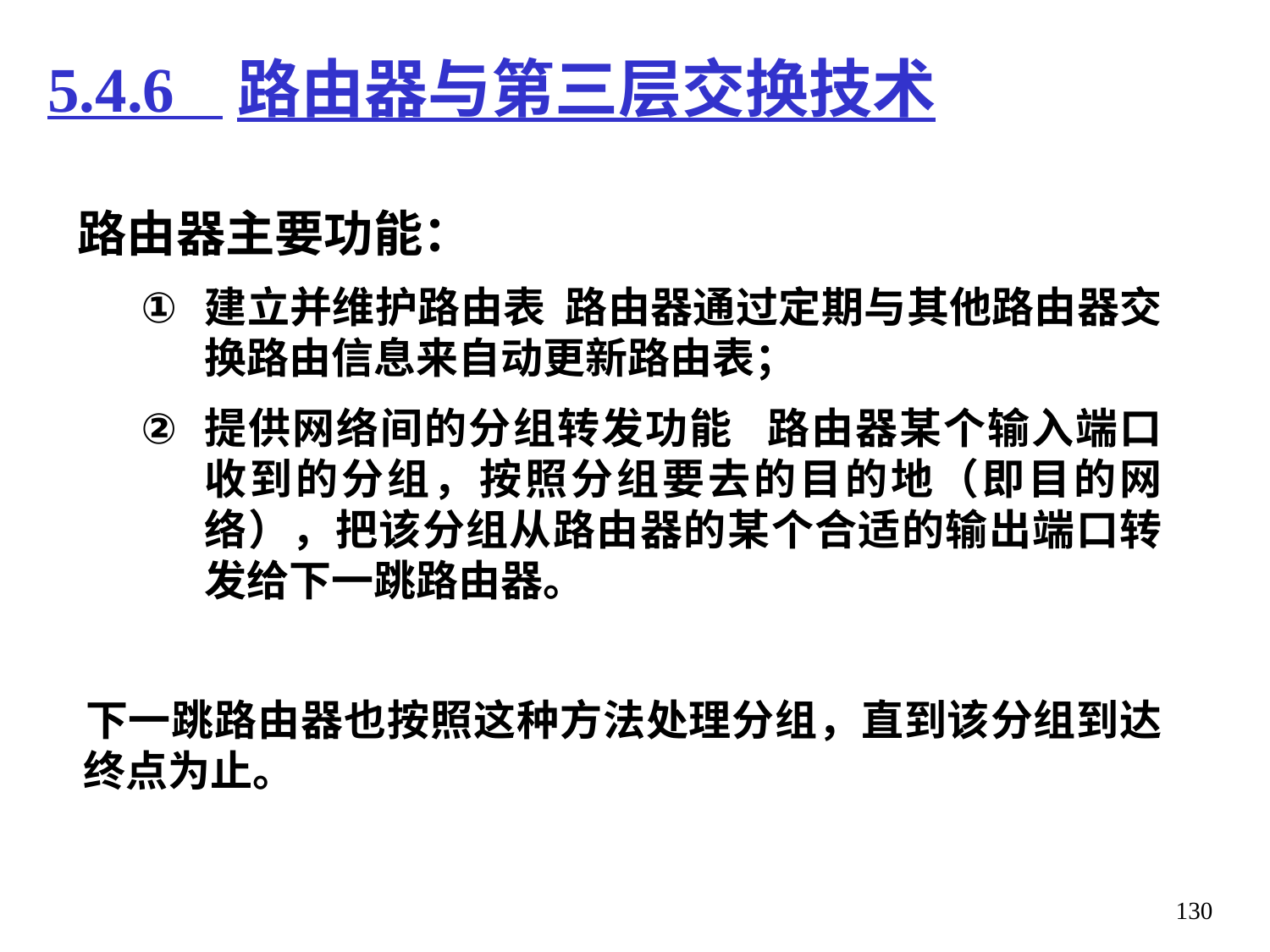

5.4.6   路由器与第三层交换技术
路由器主要功能：
建立并维护路由表  路由器通过定期与其他路由器交换路由信息来自动更新路由表；
提供网络间的分组转发功能   路由器某个输入端口收到的分组，按照分组要去的目的地（即目的网络），把该分组从路由器的某个合适的输出端口转发给下一跳路由器。

下一跳路由器也按照这种方法处理分组，直到该分组到达终点为止。
130